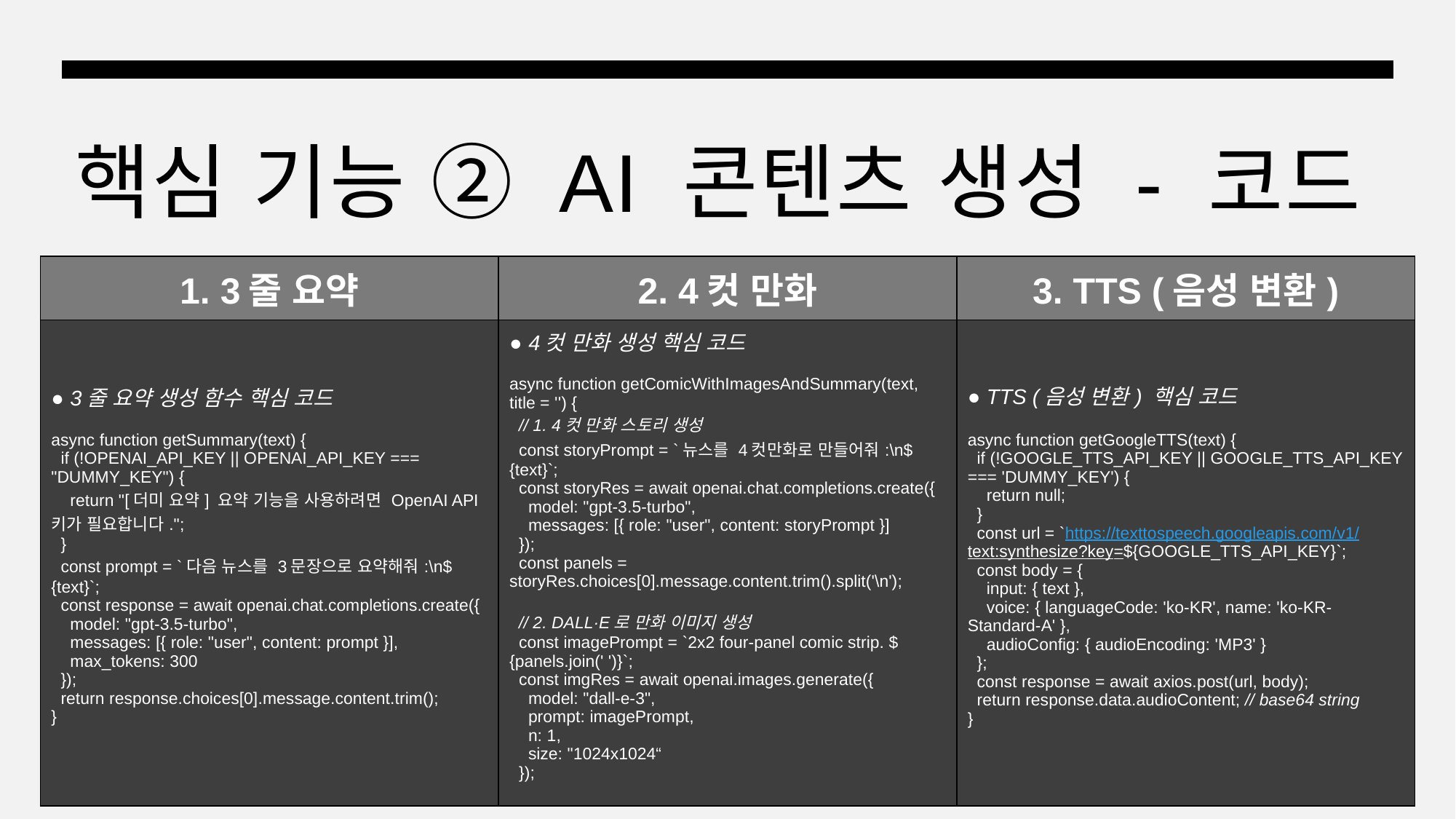

# 핵심 기능 ② AI 콘텐츠 생성 - 코드
| 1. 3줄 요약 | 2. 4컷 만화 | 3. TTS (음성 변환) |
| --- | --- | --- |
| ● 3줄 요약 생성 함수 핵심 코드 async function getSummary(text) {   if (!OPENAI\_API\_KEY || OPENAI\_API\_KEY === "DUMMY\_KEY") {     return "[더미 요약] 요약 기능을 사용하려면 OpenAI API 키가 필요합니다.";   }   const prompt = `다음 뉴스를 3문장으로 요약해줘:\n${text}`;   const response = await openai.chat.completions.create({     model: "gpt-3.5-turbo",     messages: [{ role: "user", content: prompt }],     max\_tokens: 300   });   return response.choices[0].message.content.trim(); } | ● 4컷 만화 생성 핵심 코드 async function getComicWithImagesAndSummary(text, title = '') {   // 1. 4컷 만화 스토리 생성   const storyPrompt = `뉴스를 4컷만화로 만들어줘:\n${text}`;   const storyRes = await openai.chat.completions.create({     model: "gpt-3.5-turbo",     messages: [{ role: "user", content: storyPrompt }]   });   const panels = storyRes.choices[0].message.content.trim().split('\n');     // 2. DALL·E로 만화 이미지 생성   const imagePrompt = `2x2 four-panel comic strip. ${panels.join(' ')}`;   const imgRes = await openai.images.generate({     model: "dall-e-3",     prompt: imagePrompt,     n: 1,     size: "1024x1024“   }); | ● TTS (음성 변환) 핵심 코드 async function getGoogleTTS(text) {   if (!GOOGLE\_TTS\_API\_KEY || GOOGLE\_TTS\_API\_KEY === 'DUMMY\_KEY') {     return null;   }   const url = `https://texttospeech.googleapis.com/v1/text:synthesize?key=${GOOGLE\_TTS\_API\_KEY}`;   const body = {     input: { text },     voice: { languageCode: 'ko-KR', name: 'ko-KR-Standard-A' },     audioConfig: { audioEncoding: 'MP3' }   };   const response = await axios.post(url, body);   return response.data.audioContent; // base64 string } |